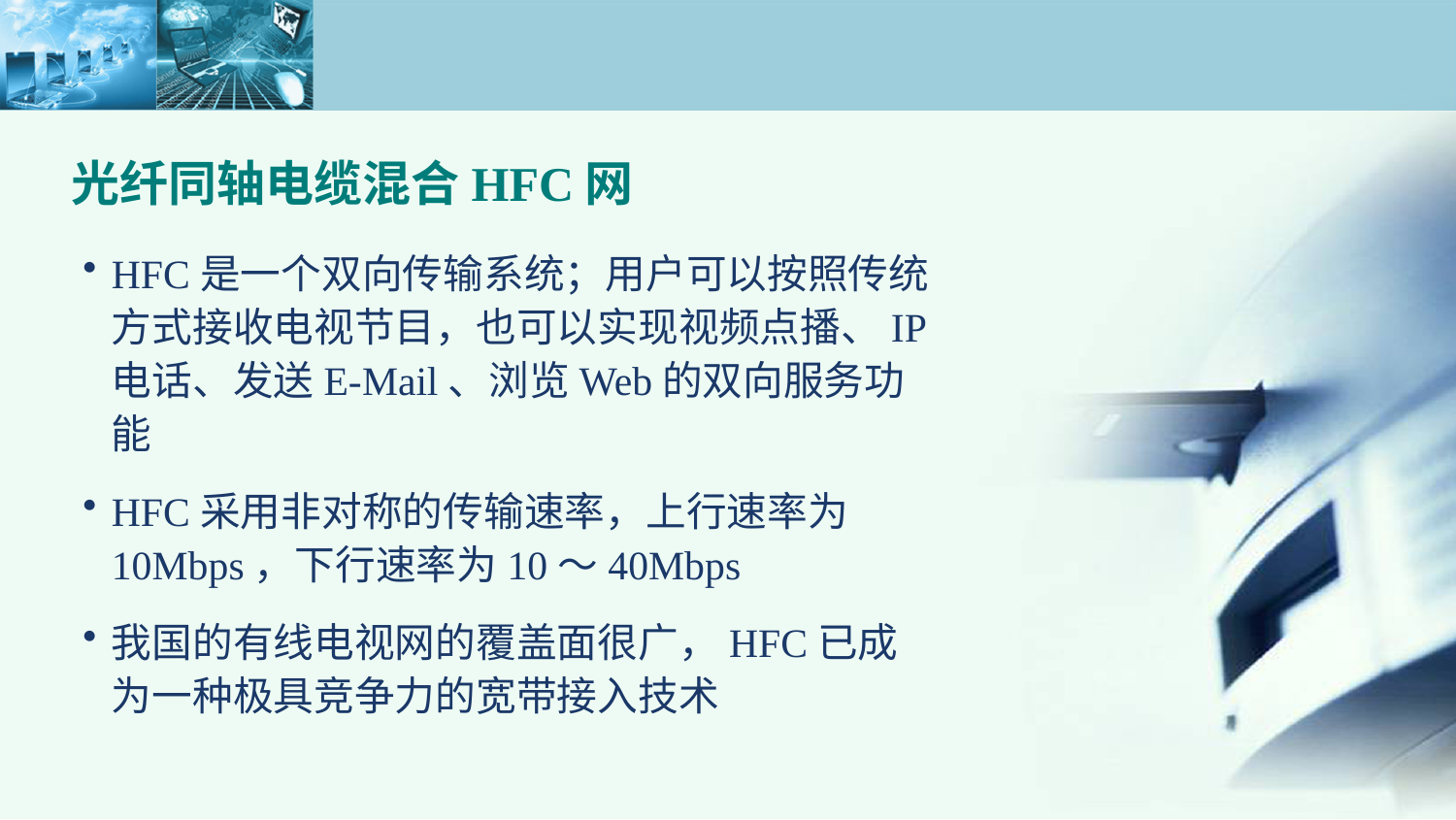

光纤同轴电缆混合HFC网
HFC是一个双向传输系统；用户可以按照传统方式接收电视节目，也可以实现视频点播、IP电话、发送E-Mail、浏览Web的双向服务功能
HFC采用非对称的传输速率，上行速率为10Mbps，下行速率为10～40Mbps
我国的有线电视网的覆盖面很广，HFC已成为一种极具竞争力的宽带接入技术